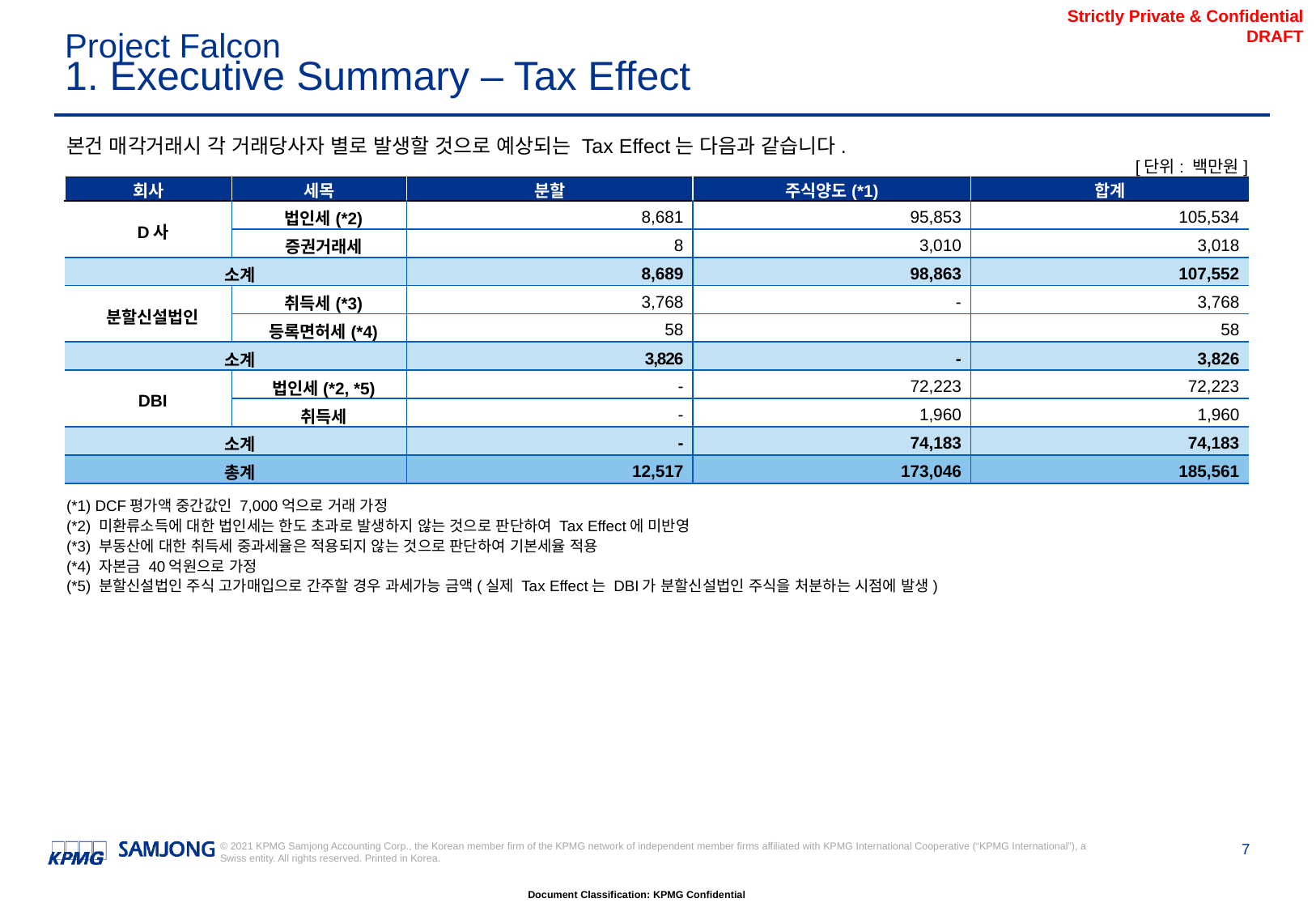

Project Falcon
# 1. Executive Summary – Tax Effect
본건 매각거래시 각 거래당사자 별로 발생할 것으로 예상되는 Tax Effect는 다음과 같습니다.
|  |  |  |  | [단위: 백만원] |
| --- | --- | --- | --- | --- |
| 회사 | 세목 | 분할 | 주식양도(\*1) | 합계 |
| D사 | 법인세(\*2) | 8,681 | 95,853 | 105,534 |
|  | 증권거래세 | 8 | 3,010 | 3,018 |
| 소계 |  | 8,689 | 98,863 | 107,552 |
| 분할신설법인 | 취득세(\*3) | 3,768 | - | 3,768 |
|  | 등록면허세(\*4) | 58 |  | 58 |
| 소계 |  | 3,826 | - | 3,826 |
| DBI | 법인세(\*2, \*5) | - | 72,223 | 72,223 |
|  | 취득세 | - | 1,960 | 1,960 |
| 소계 |  | - | 74,183 | 74,183 |
| 총계 |  | 12,517 | 173,046 | 185,561 |
(*1) DCF평가액 중간값인 7,000억으로 거래 가정
(*2) 미환류소득에 대한 법인세는 한도 초과로 발생하지 않는 것으로 판단하여 Tax Effect에 미반영
(*3) 부동산에 대한 취득세 중과세율은 적용되지 않는 것으로 판단하여 기본세율 적용
(*4) 자본금 40억원으로 가정
(*5) 분할신설법인 주식 고가매입으로 간주할 경우 과세가능 금액(실제 Tax Effect는 DBI가 분할신설법인 주식을 처분하는 시점에 발생)